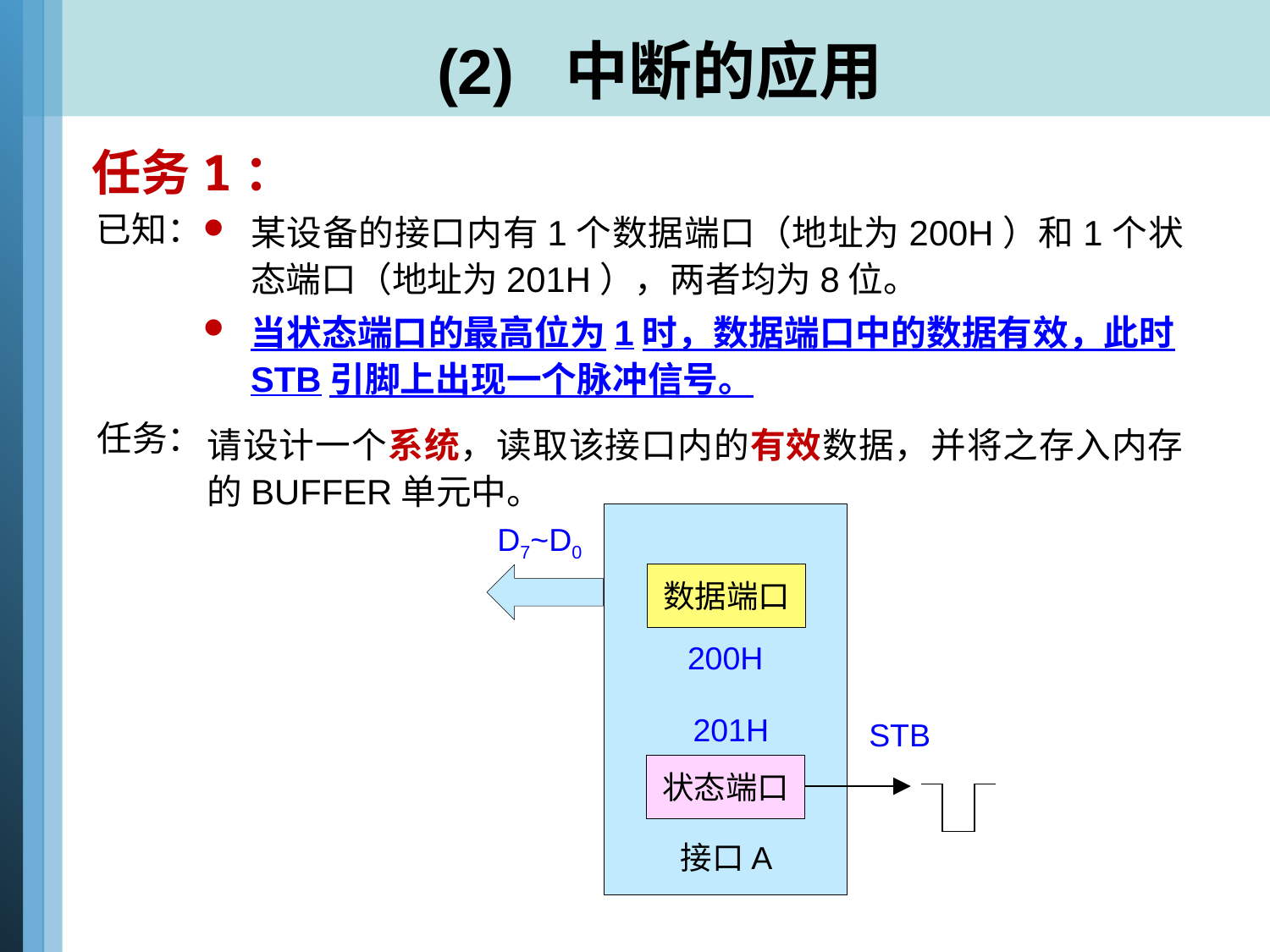

# (2)  中断的应用
任务1：
某设备的接口内有1个数据端口（地址为200H）和1个状态端口（地址为201H），两者均为8位。
当状态端口的最高位为1时，数据端口中的数据有效，此时STB引脚上出现一个脉冲信号。
已知：
任务：
请设计一个系统，读取该接口内的有效数据，并将之存入内存的BUFFER单元中。

D7~D0
数据端口

200H
201H
STB
状态端口
接口A
139